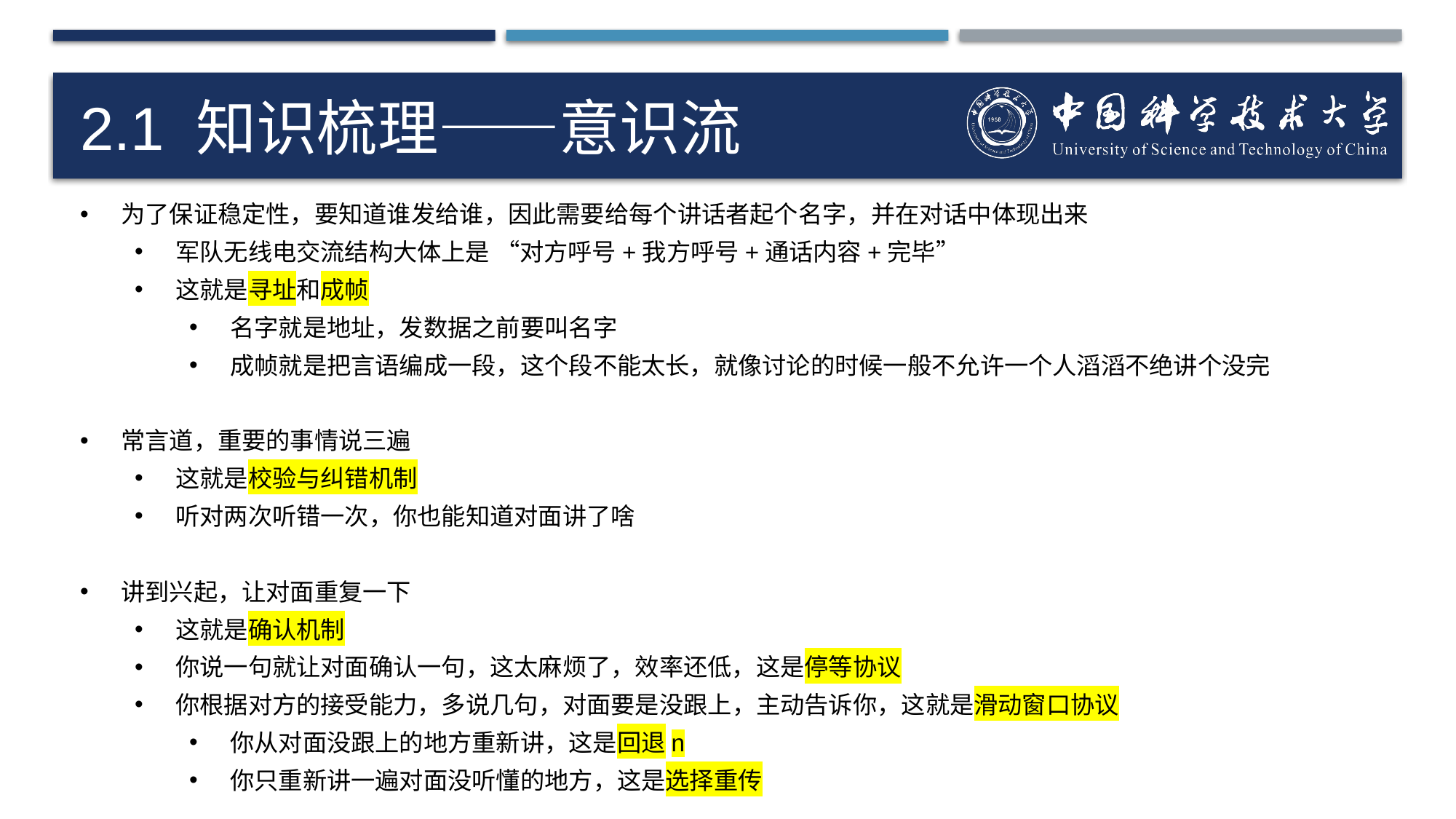

# 2.1 知识梳理——意识流
为了保证稳定性，要知道谁发给谁，因此需要给每个讲话者起个名字，并在对话中体现出来
军队无线电交流结构大体上是 “对方呼号+我方呼号+通话内容+完毕”
这就是寻址和成帧
名字就是地址，发数据之前要叫名字
成帧就是把言语编成一段，这个段不能太长，就像讨论的时候一般不允许一个人滔滔不绝讲个没完

常言道，重要的事情说三遍
这就是校验与纠错机制
听对两次听错一次，你也能知道对面讲了啥

讲到兴起，让对面重复一下
这就是确认机制
你说一句就让对面确认一句，这太麻烦了，效率还低，这是停等协议
你根据对方的接受能力，多说几句，对面要是没跟上，主动告诉你，这就是滑动窗口协议
你从对面没跟上的地方重新讲，这是回退n
你只重新讲一遍对面没听懂的地方，这是选择重传